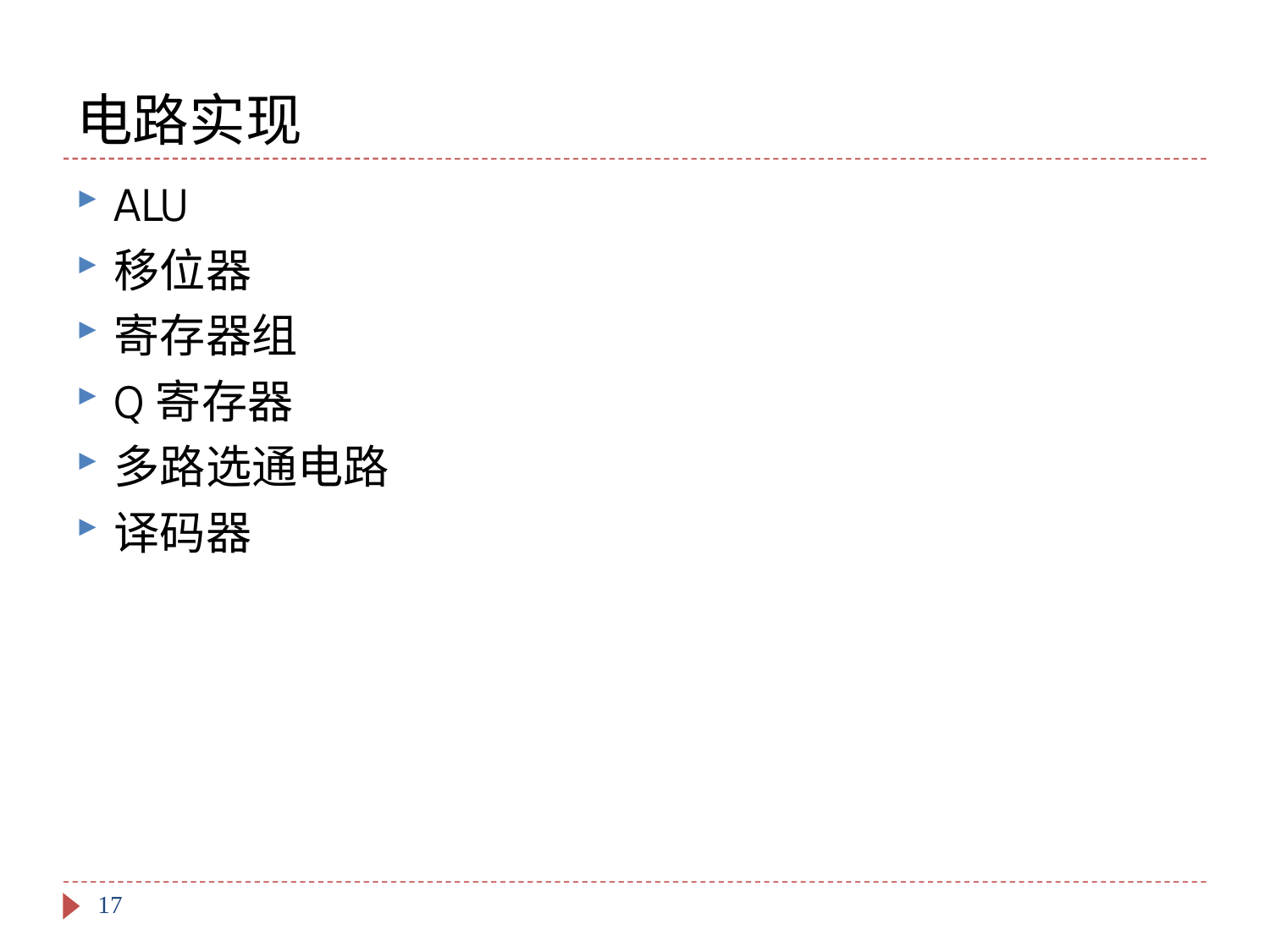

# 电路实现
ALU
移位器
寄存器组
Q寄存器
多路选通电路
译码器

17